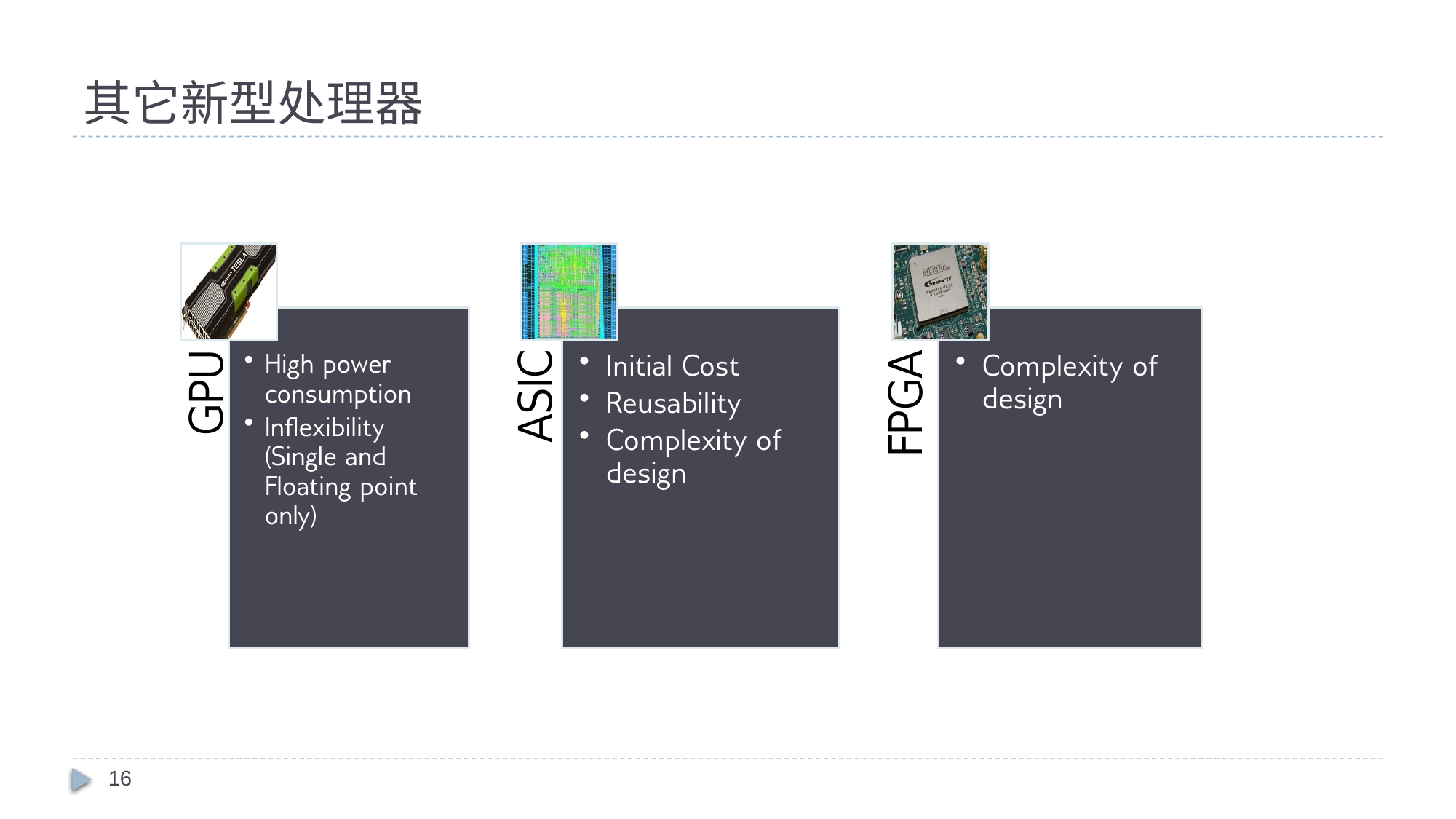

# 其它新型处理器
GPU
High power consumption
Inflexibility (Single and Floating point only)
ASIC
Initial Cost
Reusability
Complexity of design
FPGA
Complexity of design
16